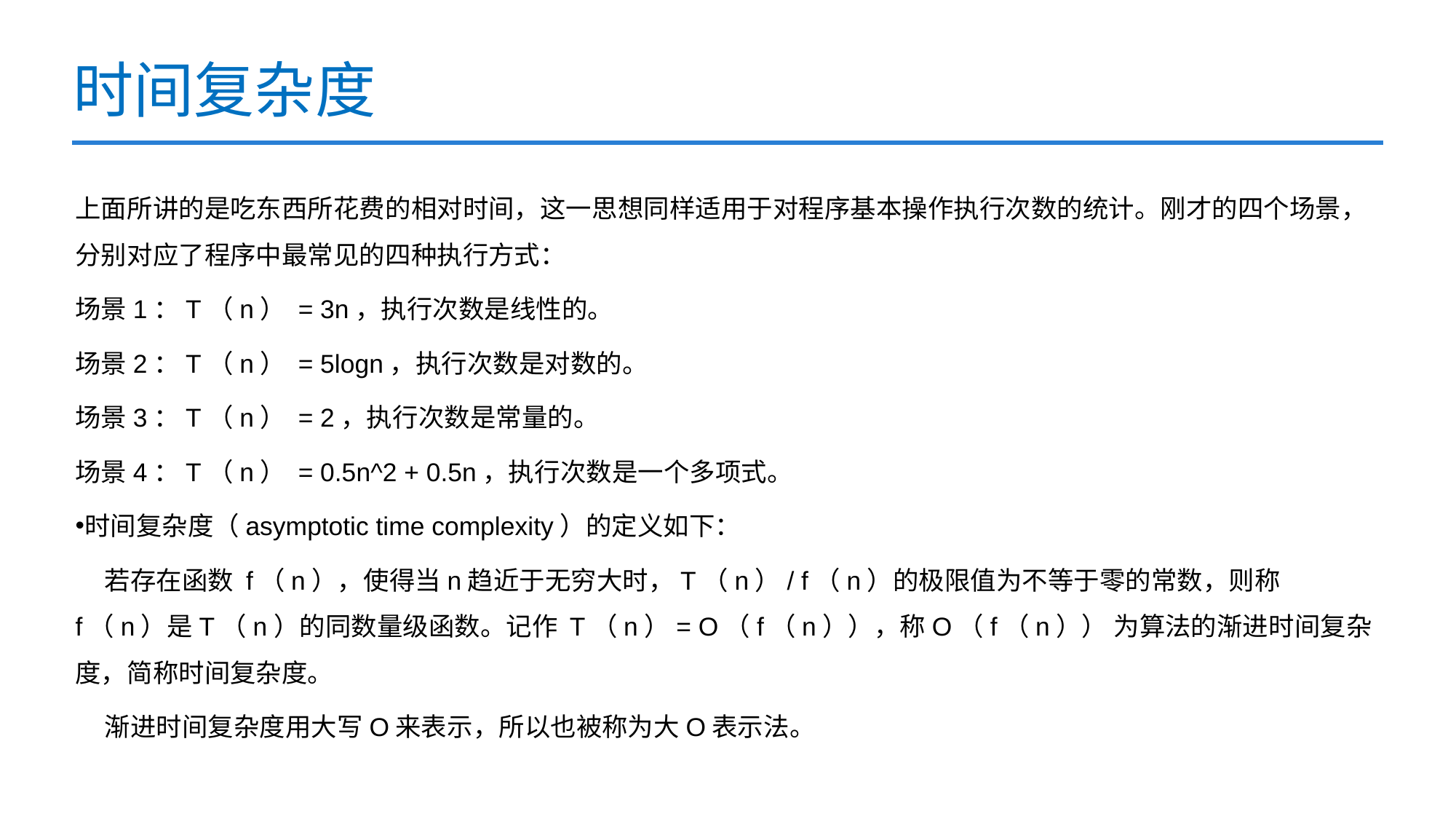

# 时间复杂度
上面所讲的是吃东西所花费的相对时间，这一思想同样适用于对程序基本操作执行次数的统计。刚才的四个场景，分别对应了程序中最常见的四种执行方式：
场景1：T（n） = 3n，执行次数是线性的。
场景2：T（n） = 5logn，执行次数是对数的。
场景3：T（n） = 2，执行次数是常量的。
场景4：T（n） = 0.5n^2 + 0.5n，执行次数是一个多项式。
时间复杂度（asymptotic time complexity）的定义如下：
    若存在函数 f（n），使得当n趋近于无穷大时，T（n）/ f（n）的极限值为不等于零的常数，则称 f（n）是T（n）的同数量级函数。记作 T（n）= O（f（n）），称O（f（n）） 为算法的渐进时间复杂度，简称时间复杂度。
    渐进时间复杂度用大写O来表示，所以也被称为大O表示法。